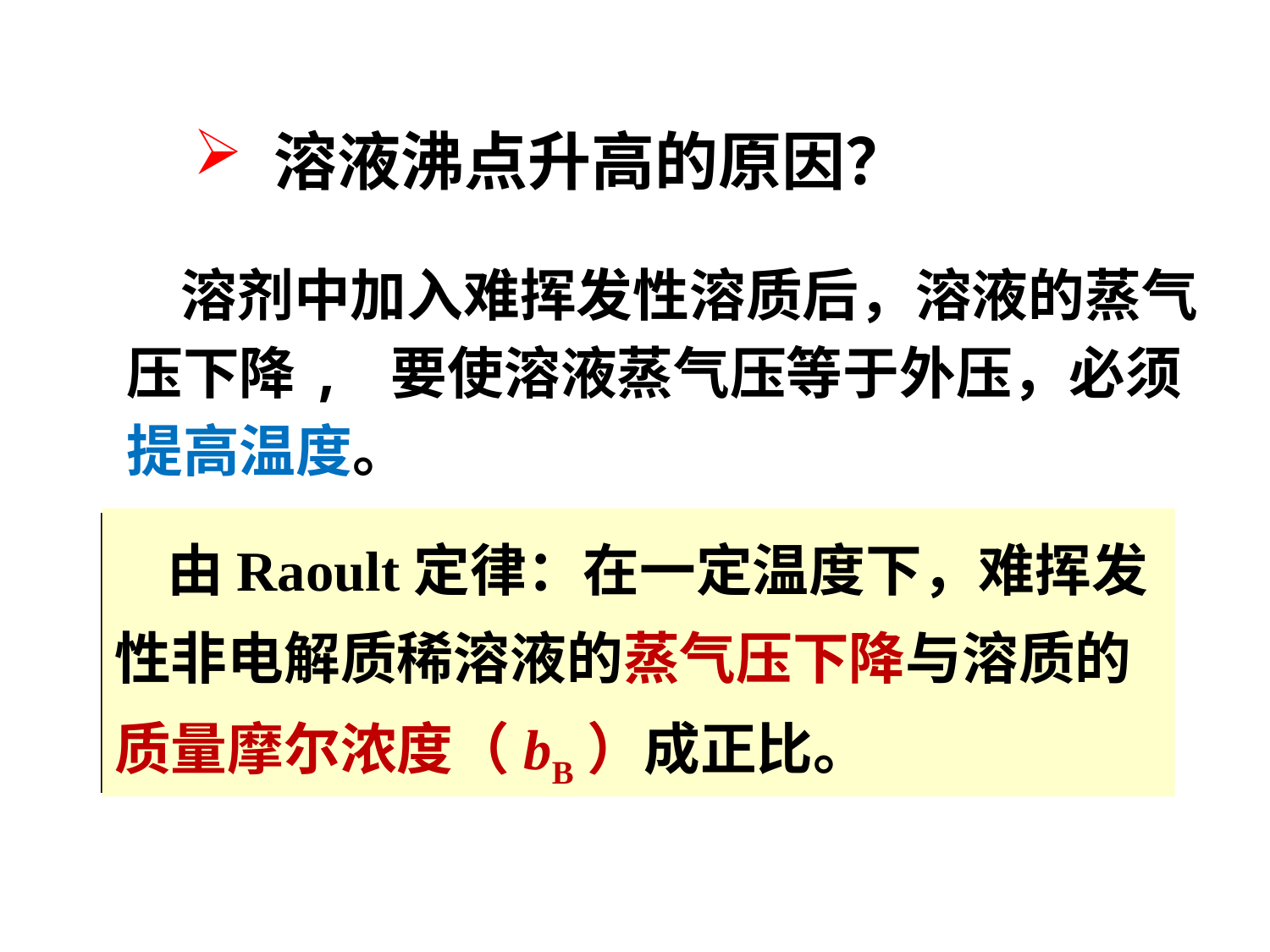

溶液沸点升高的原因？
     溶剂中加入难挥发性溶质后，溶液的蒸气压下降, 要使溶液蒸气压等于外压，必须提高温度。
   由Raoult定律：在一定温度下，难挥发性非电解质稀溶液的蒸气压下降与溶质的质量摩尔浓度（bB）成正比。

   因此,溶液的沸点上升也与溶液中所含溶质的颗粒数有关，而于溶质的本性无关。
24
24